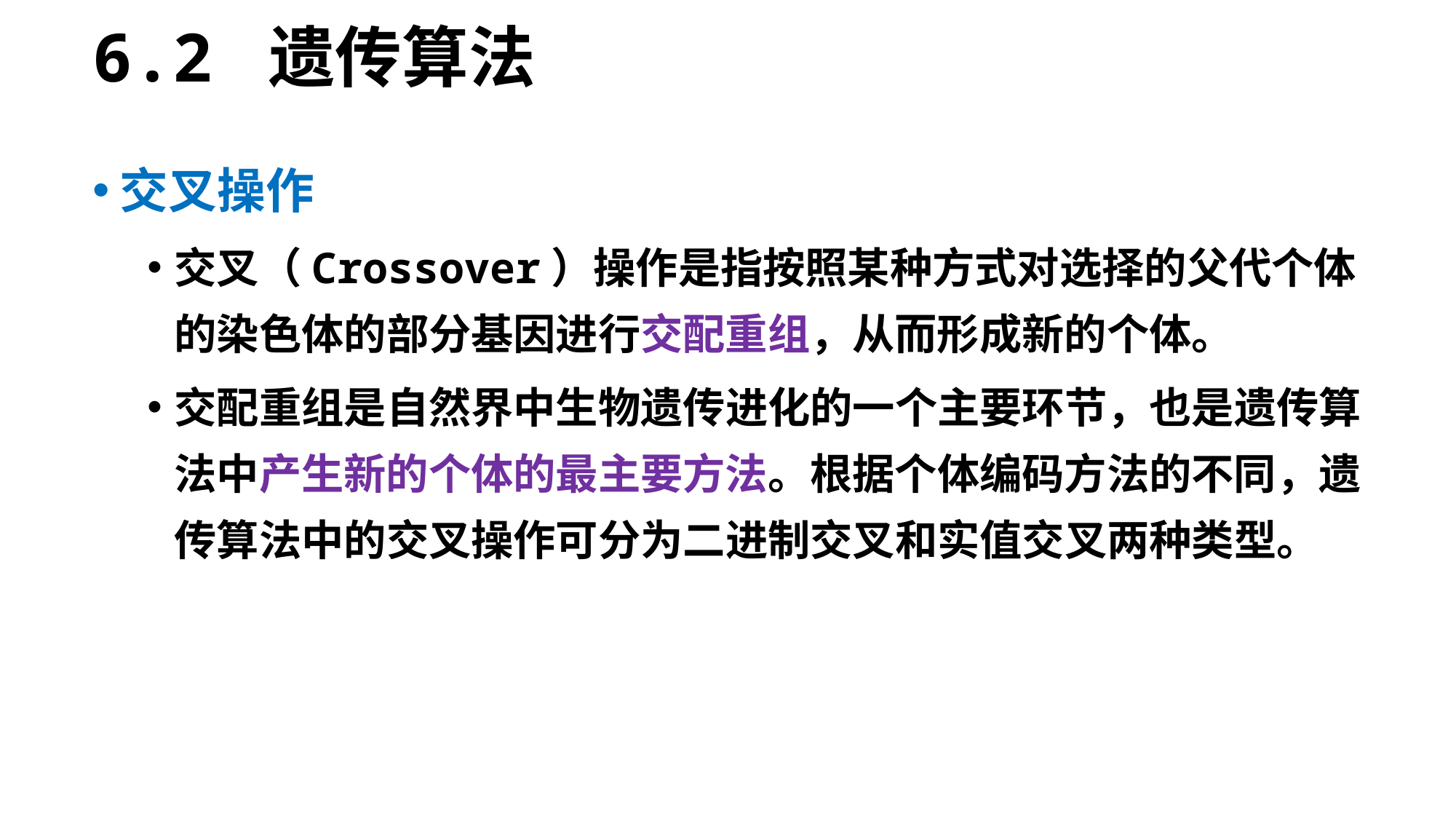

6.2 遗传算法
交叉操作
交叉（Crossover）操作是指按照某种方式对选择的父代个体的染色体的部分基因进行交配重组，从而形成新的个体。
交配重组是自然界中生物遗传进化的一个主要环节，也是遗传算法中产生新的个体的最主要方法。根据个体编码方法的不同，遗传算法中的交叉操作可分为二进制交叉和实值交叉两种类型。